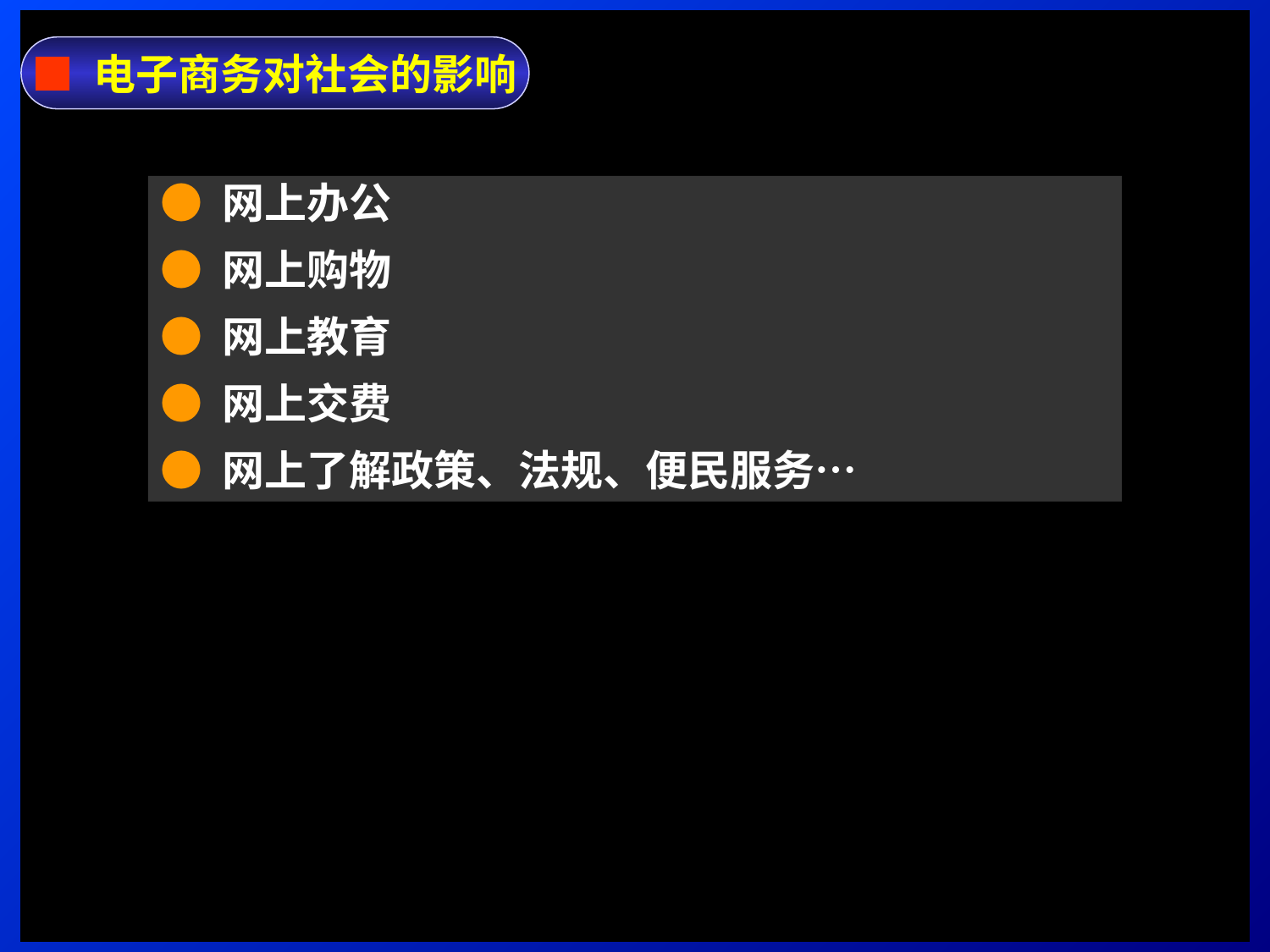

■ 电子商务对社会的影响
● 网上办公
● 网上购物
● 网上教育
● 网上交费
● 网上了解政策、法规、便民服务…